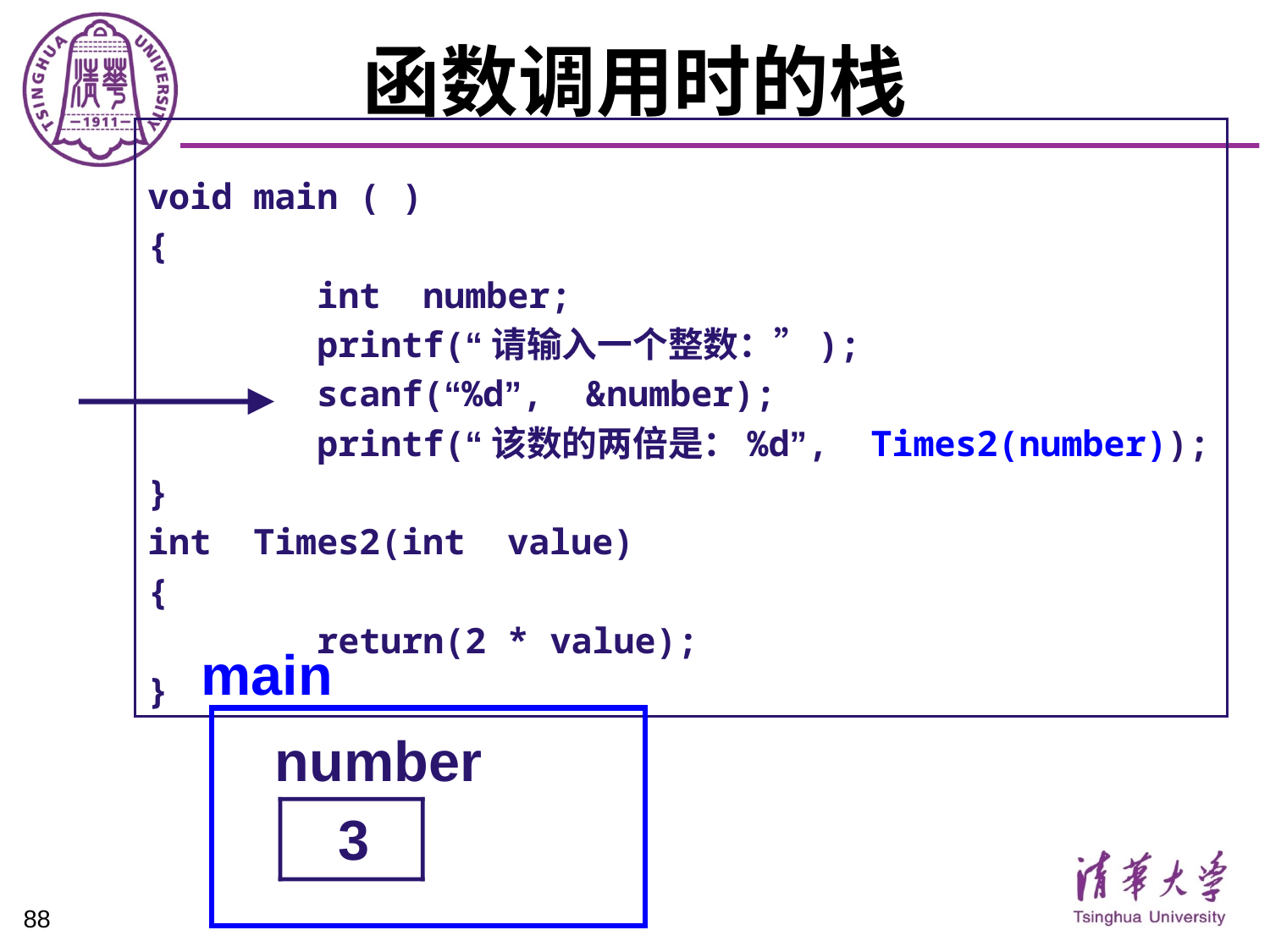

# 函数调用时的栈

void main ( )
{
        int  number;
        printf(“请输入一个整数：”);
        scanf(“%d”,  &number);
        printf(“该数的两倍是：%d”,  Times2(number));
}
int  Times2(int  value)
{
        return(2 * value);
}

main

number

3
88